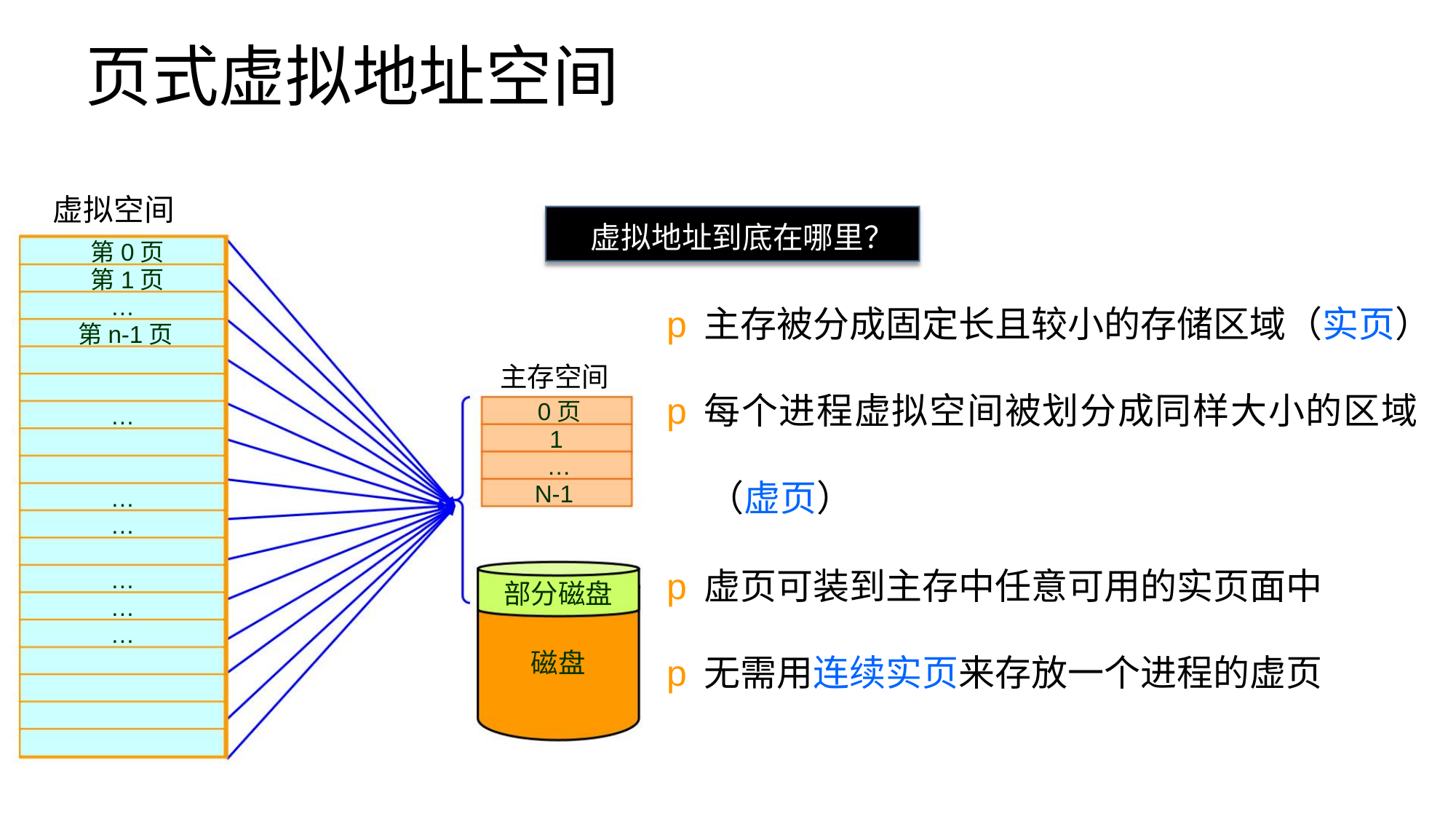

页式虚拟地址空间
虚拟空间
虚拟地址到底在哪里？
第0页
第1页
…
p主存被分成固定长且较小的存储区域（实页）
p每个进程虚拟空间被划分成同样大小的区域
（虚页）
第n-1页
主存空间
0页
…
1
…
N-1
…
…
p虚页可装到主存中任意可用的实页面中
p无需用连续实页来存放一个进程的虚页
…
…
…
部分磁盘
磁盘